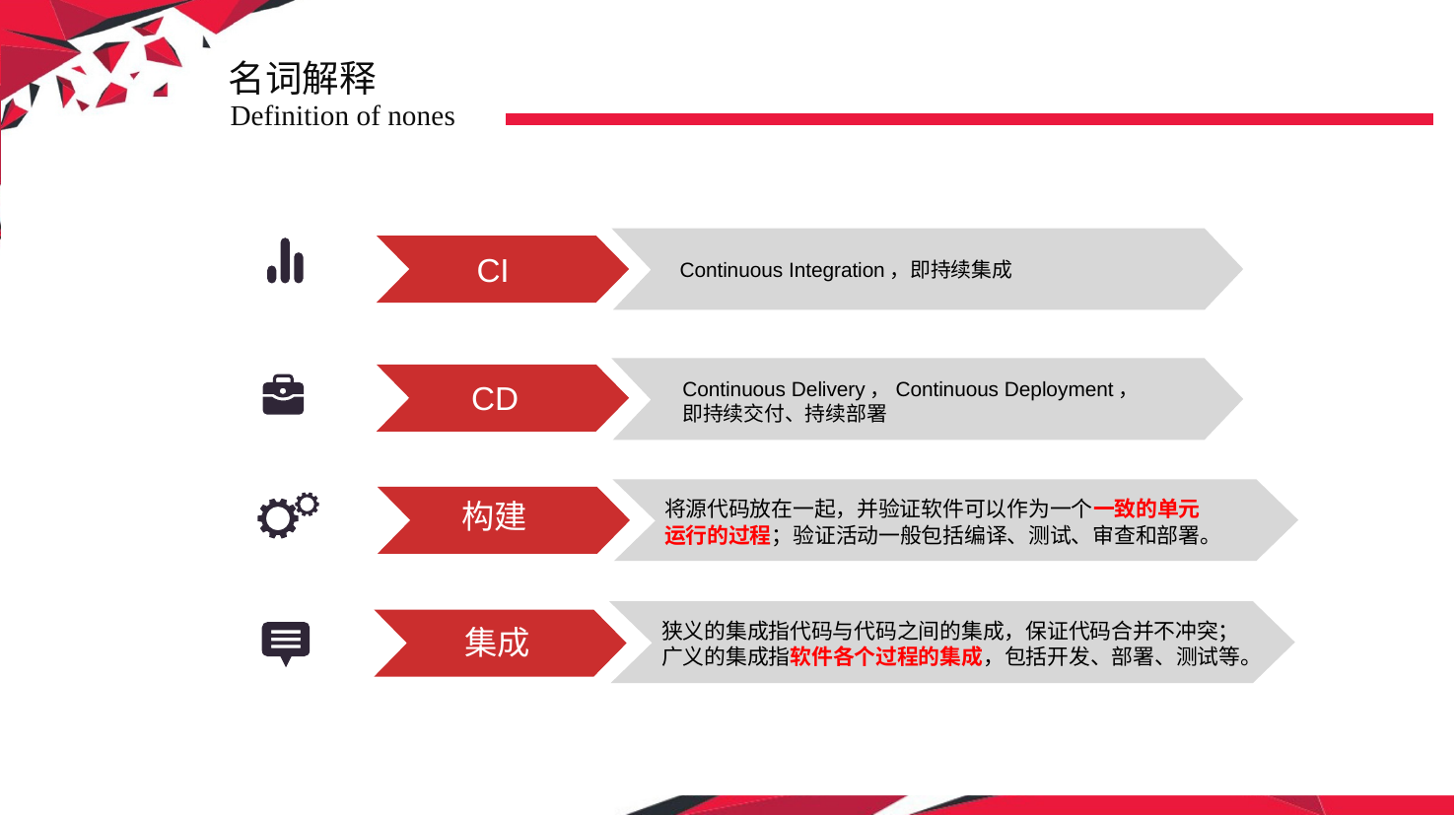

名词解释
Definition of nones

CI
Continuous Integration，即持续集成

Continuous Delivery，Continuous Deployment，
即持续交付、持续部署
CD

构建
将源代码放在一起，并验证软件可以作为一个一致的单元
运行的过程；验证活动一般包括编译、测试、审查和部署。

 集成
狭义的集成指代码与代码之间的集成，保证代码合并不冲突；
广义的集成指软件各个过程的集成，包括开发、部署、测试等。